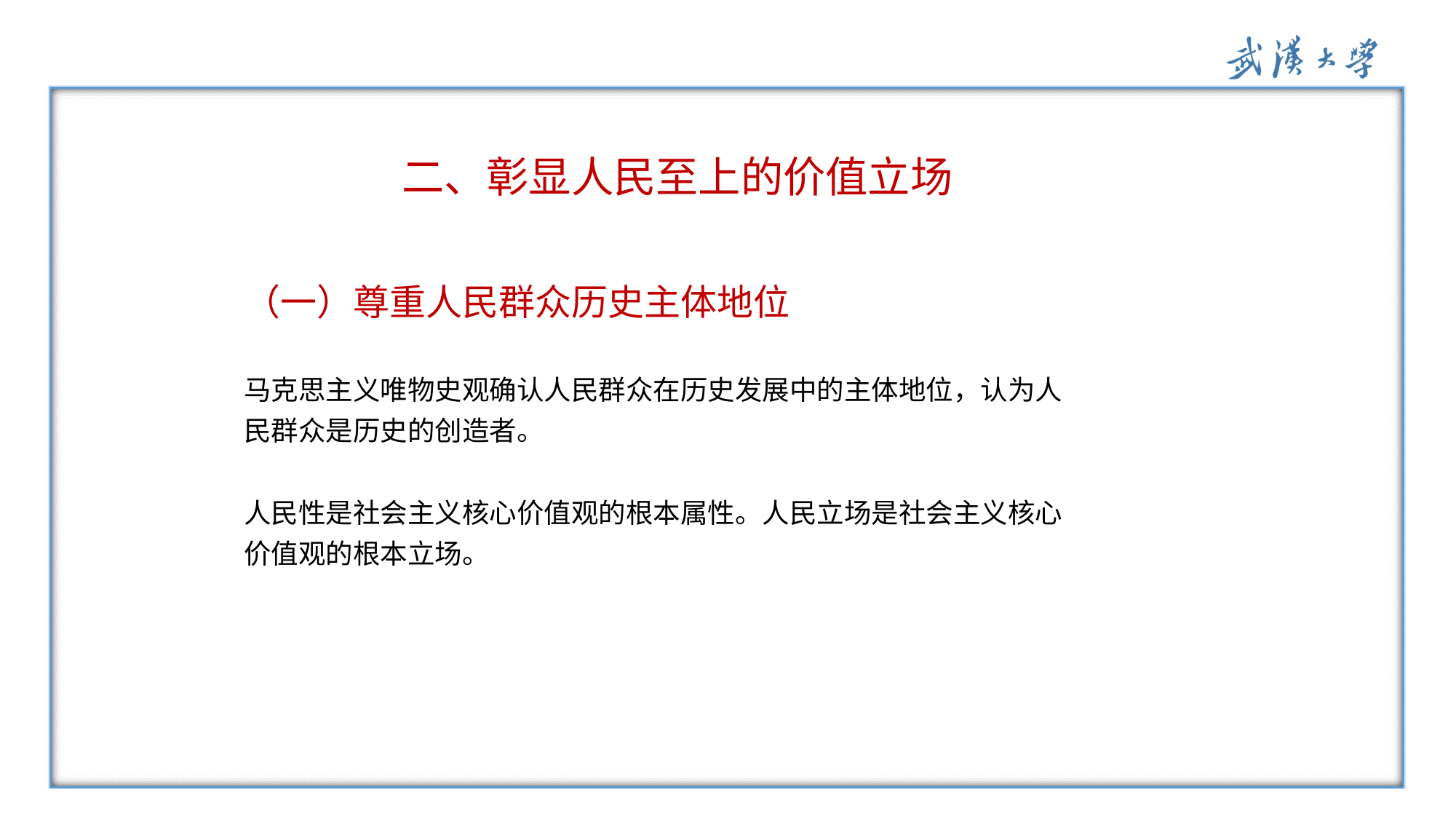

二、彰显人民至上的价值立场
（一）尊重人民群众历史主体地位

马克思主义唯物史观确认人民群众在历史发展中的主体地位，认为人民群众是历史的创造者。

人民性是社会主义核心价值观的根本属性。人民立场是社会主义核心价值观的根本立场。